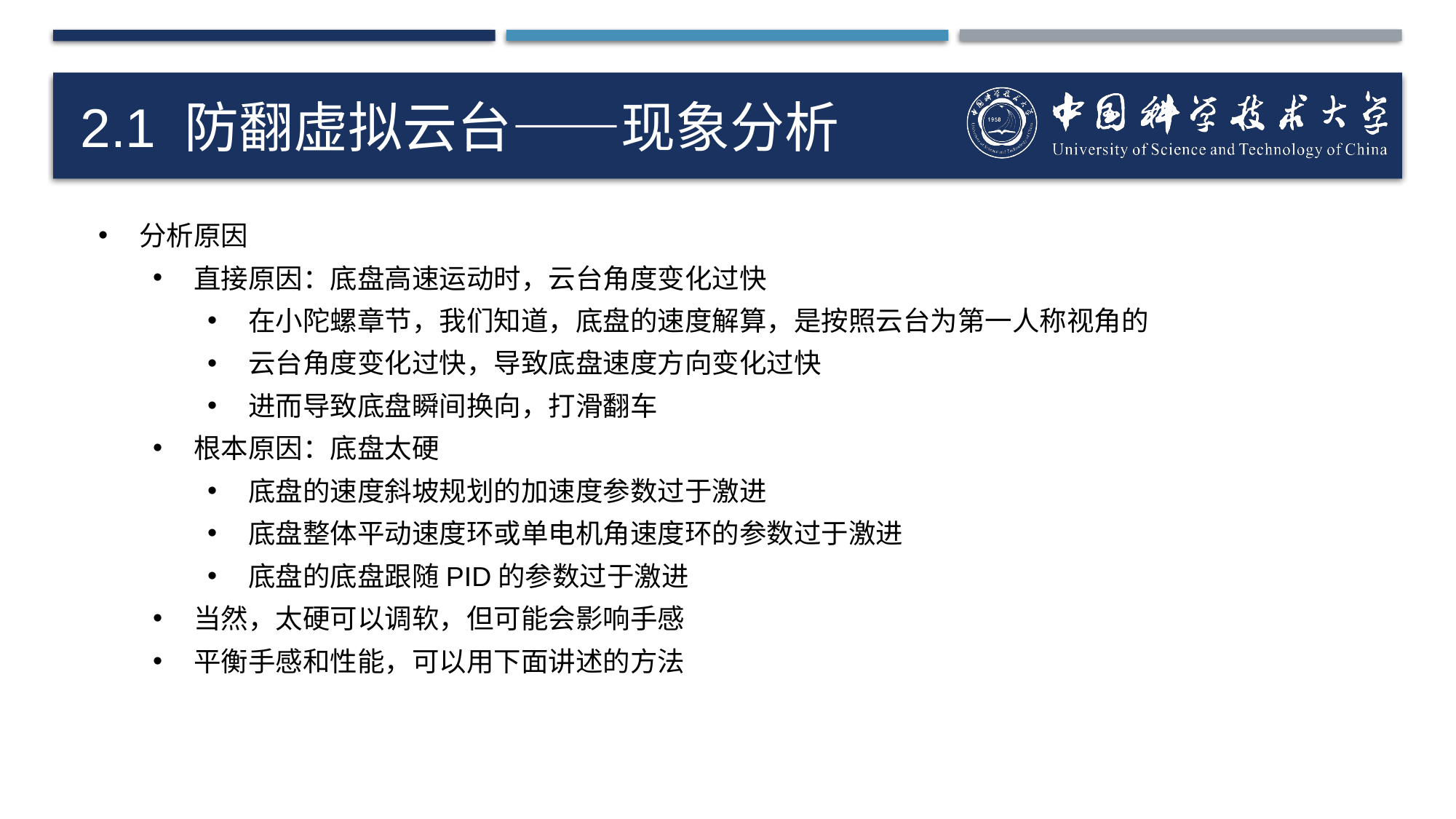

# 2.1 防翻虚拟云台——现象分析
分析原因
直接原因：底盘高速运动时，云台角度变化过快
在小陀螺章节，我们知道，底盘的速度解算，是按照云台为第一人称视角的
云台角度变化过快，导致底盘速度方向变化过快
进而导致底盘瞬间换向，打滑翻车
根本原因：底盘太硬
底盘的速度斜坡规划的加速度参数过于激进
底盘整体平动速度环或单电机角速度环的参数过于激进
底盘的底盘跟随PID的参数过于激进
当然，太硬可以调软，但可能会影响手感
平衡手感和性能，可以用下面讲述的方法